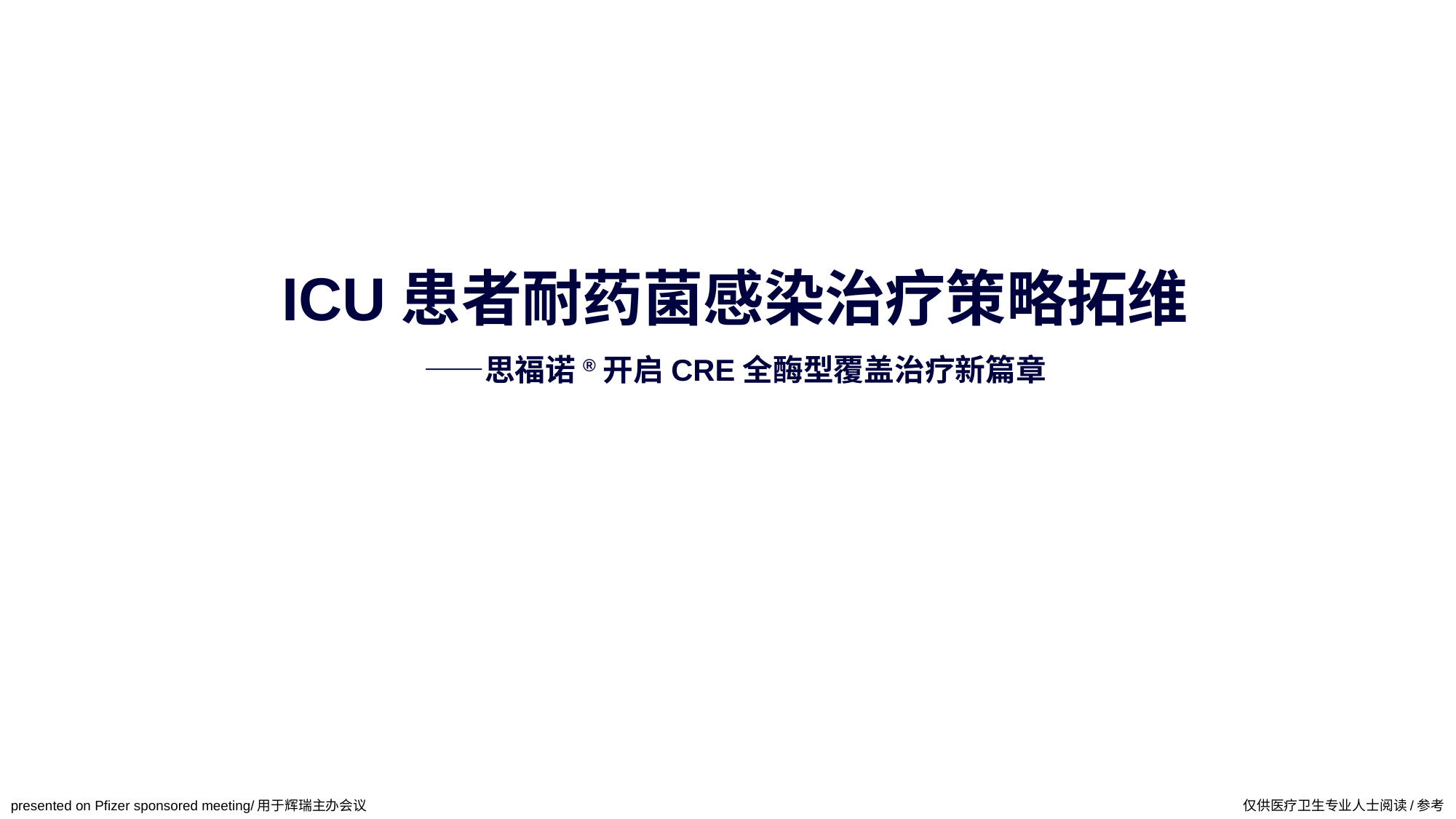

ICU患者耐药菌感染治疗策略拓维
——思福诺®开启CRE全酶型覆盖治疗新篇章
presented on Pfizer sponsored meeting/用于辉瑞主办会议
仅供医疗卫生专业人士阅读/参考